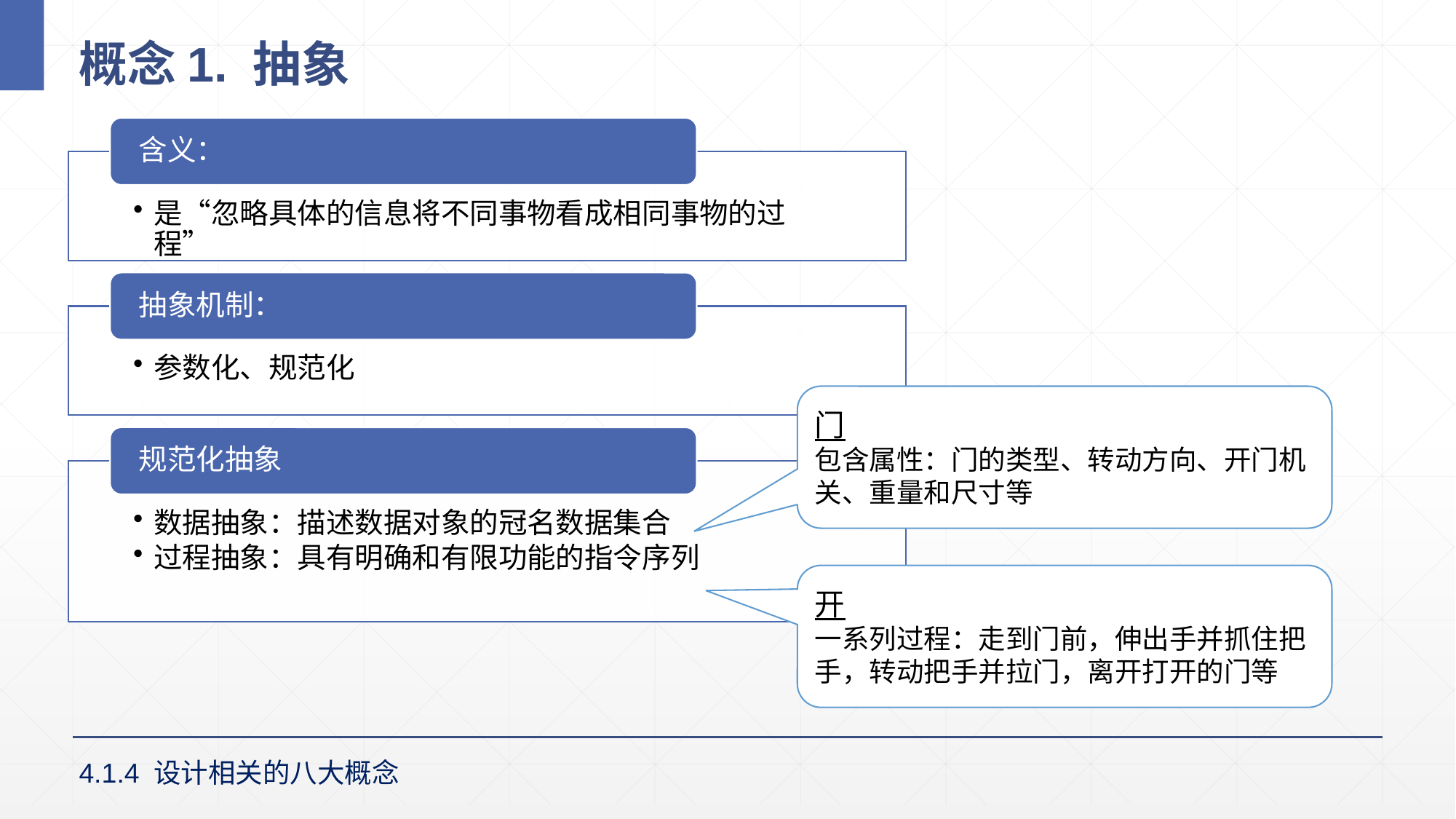

# 概念1. 抽象
是“忽略具体的信息将不同事物看成相同事物的过程”
含义：
参数化、规范化
抽象机制：
数据抽象：描述数据对象的冠名数据集合
过程抽象：具有明确和有限功能的指令序列
规范化抽象
门
包含属性：门的类型、转动方向、开门机关、重量和尺寸等
开
一系列过程：走到门前，伸出手并抓住把手，转动把手并拉门，离开打开的门等
4.1.4 设计相关的八大概念